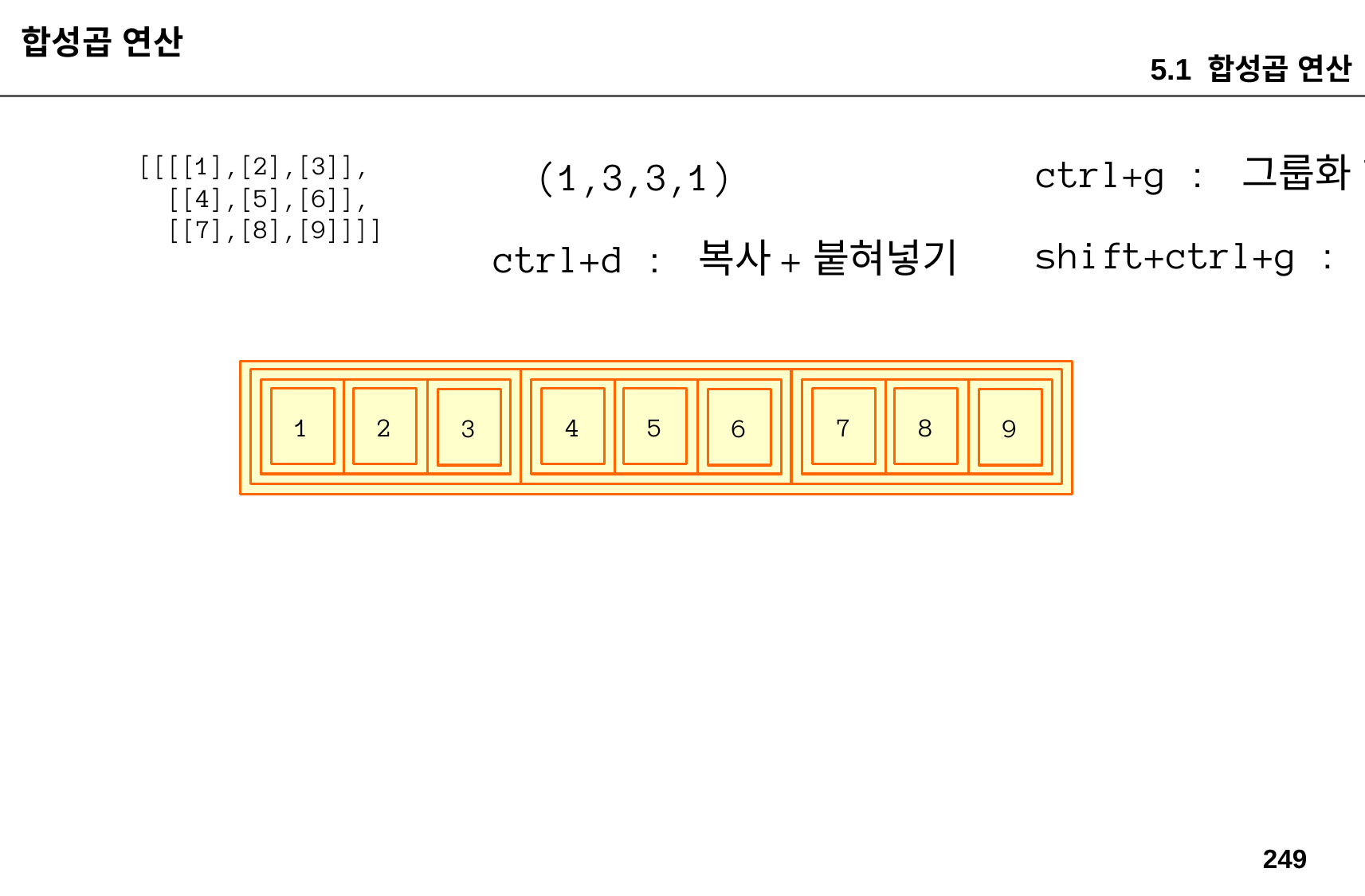

합성곱 연산
5.1 합성곱 연산
ctrl+g : 그룹화 하기
[[[[1],[2],[3]],
  [[4],[5],[6]],
  [[7],[8],[9]]]]
(1,3,3,1)
shift+ctrl+g : 그룹화 해지
ctrl+d : 복사+붙혀넣기

1
2
4
5
7
8
3
6
9